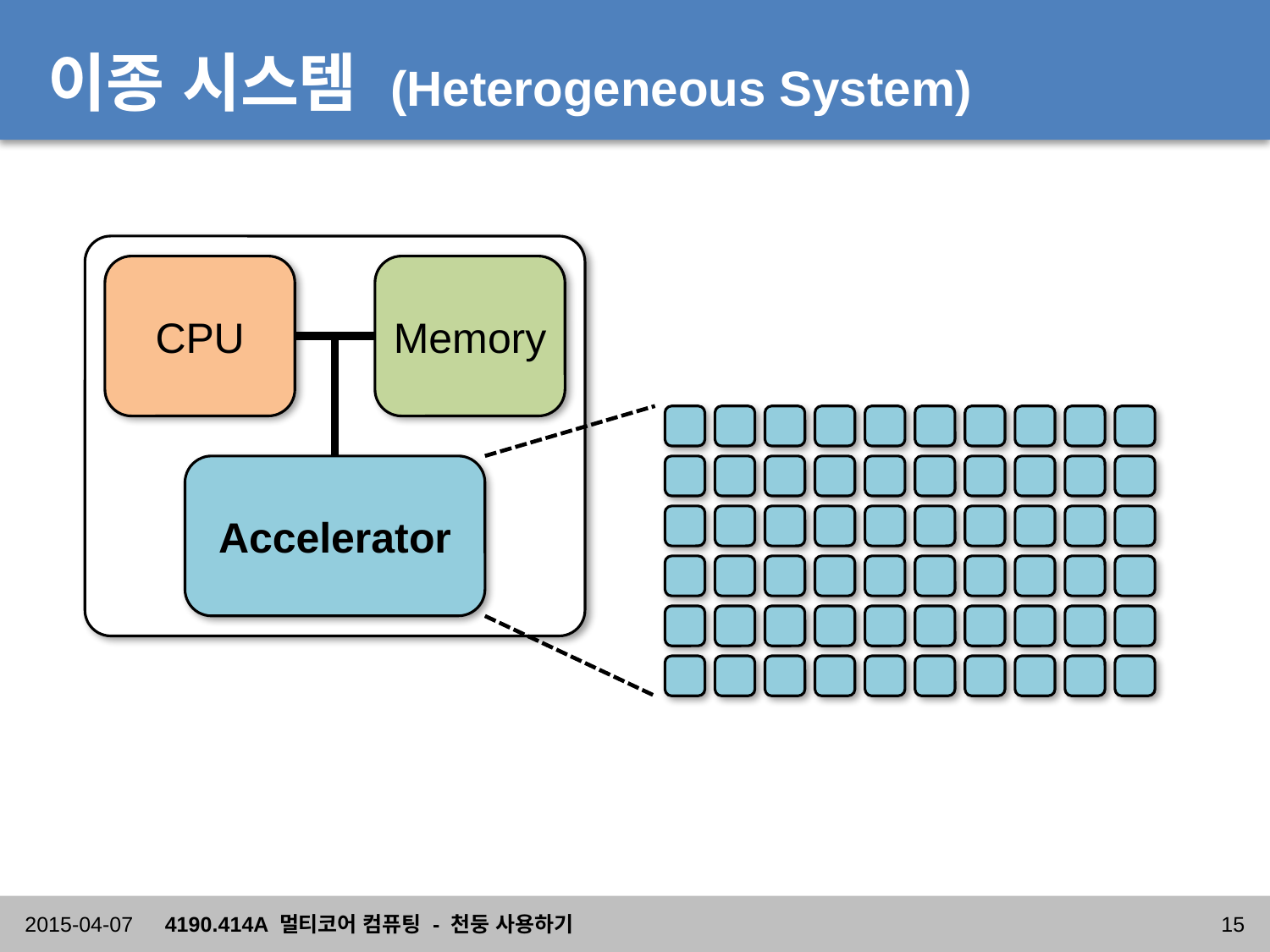

# 이종 시스템 (Heterogeneous System)

CPU
Memory

Accelerator

2015-04-07
4190.414A 멀티코어 컴퓨팅 - 천둥 사용하기
15